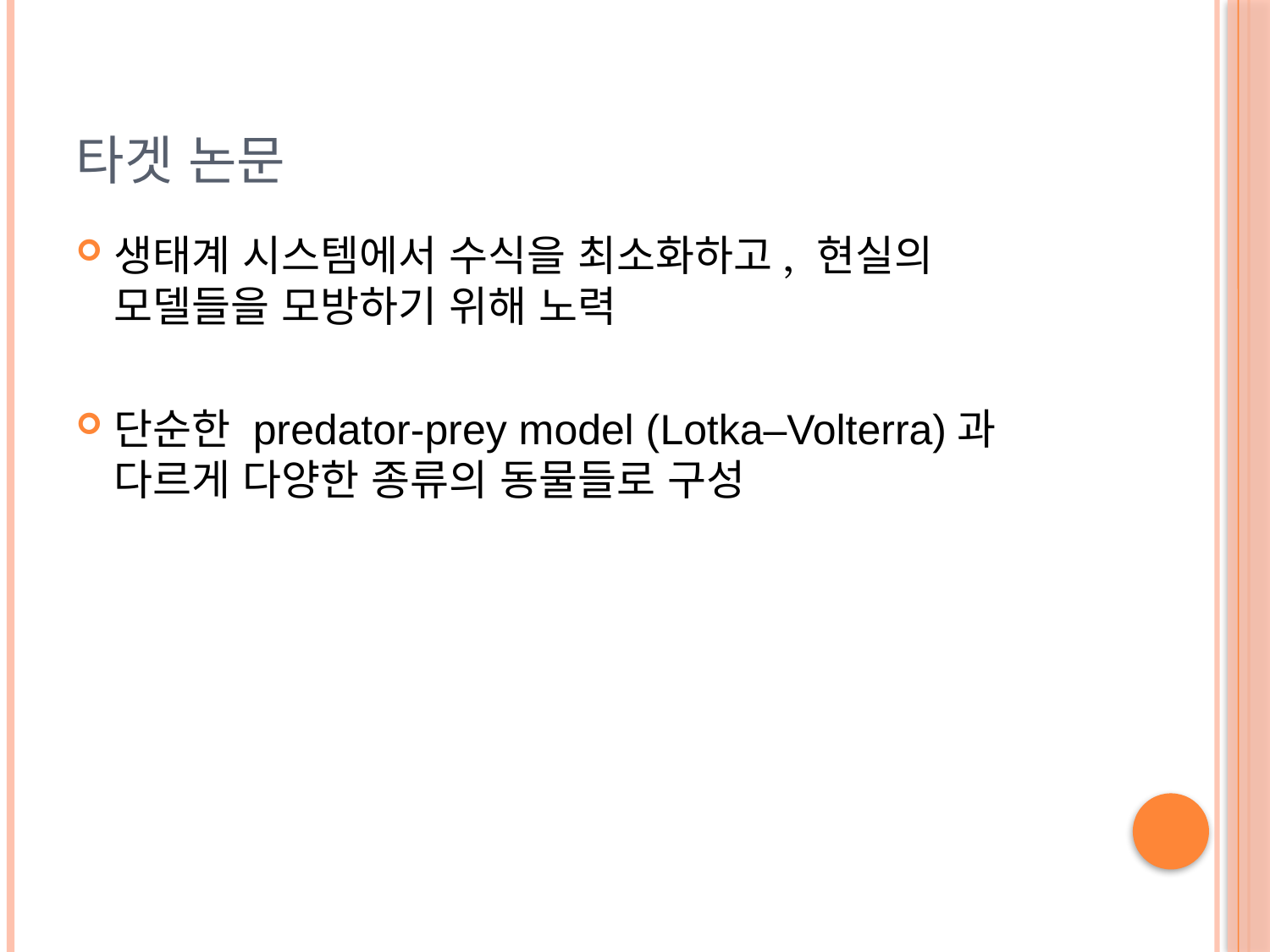

# 타겟 논문
생태계 시스템에서 수식을 최소화하고, 현실의 모델들을 모방하기 위해 노력

단순한 predator-prey model (Lotka–Volterra)과 다르게 다양한 종류의 동물들로 구성